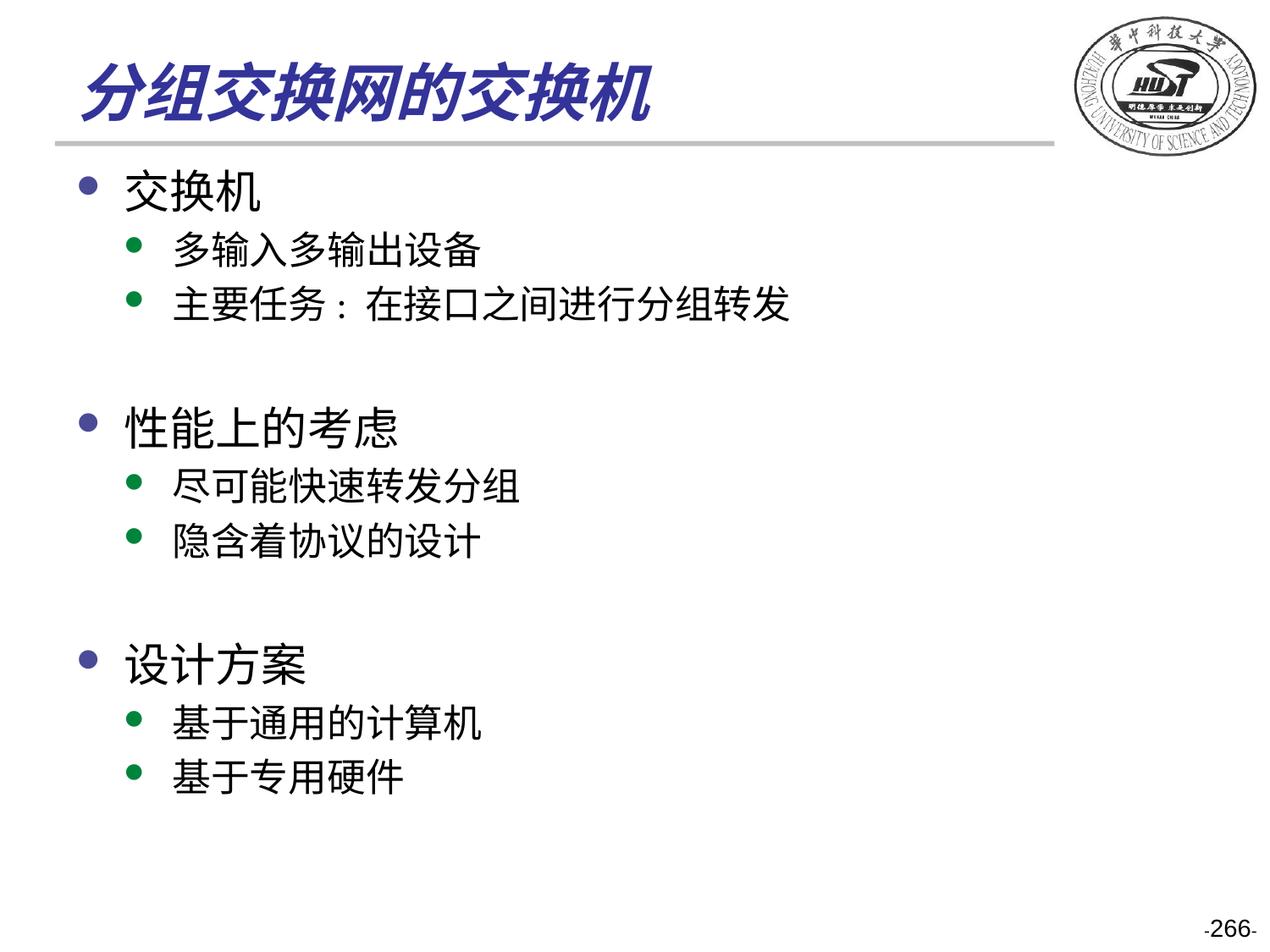

# 分组交换网的交换机
交换机
多输入多输出设备
主要任务: 在接口之间进行分组转发

性能上的考虑
尽可能快速转发分组
隐含着协议的设计

设计方案
基于通用的计算机
基于专用硬件
-266-